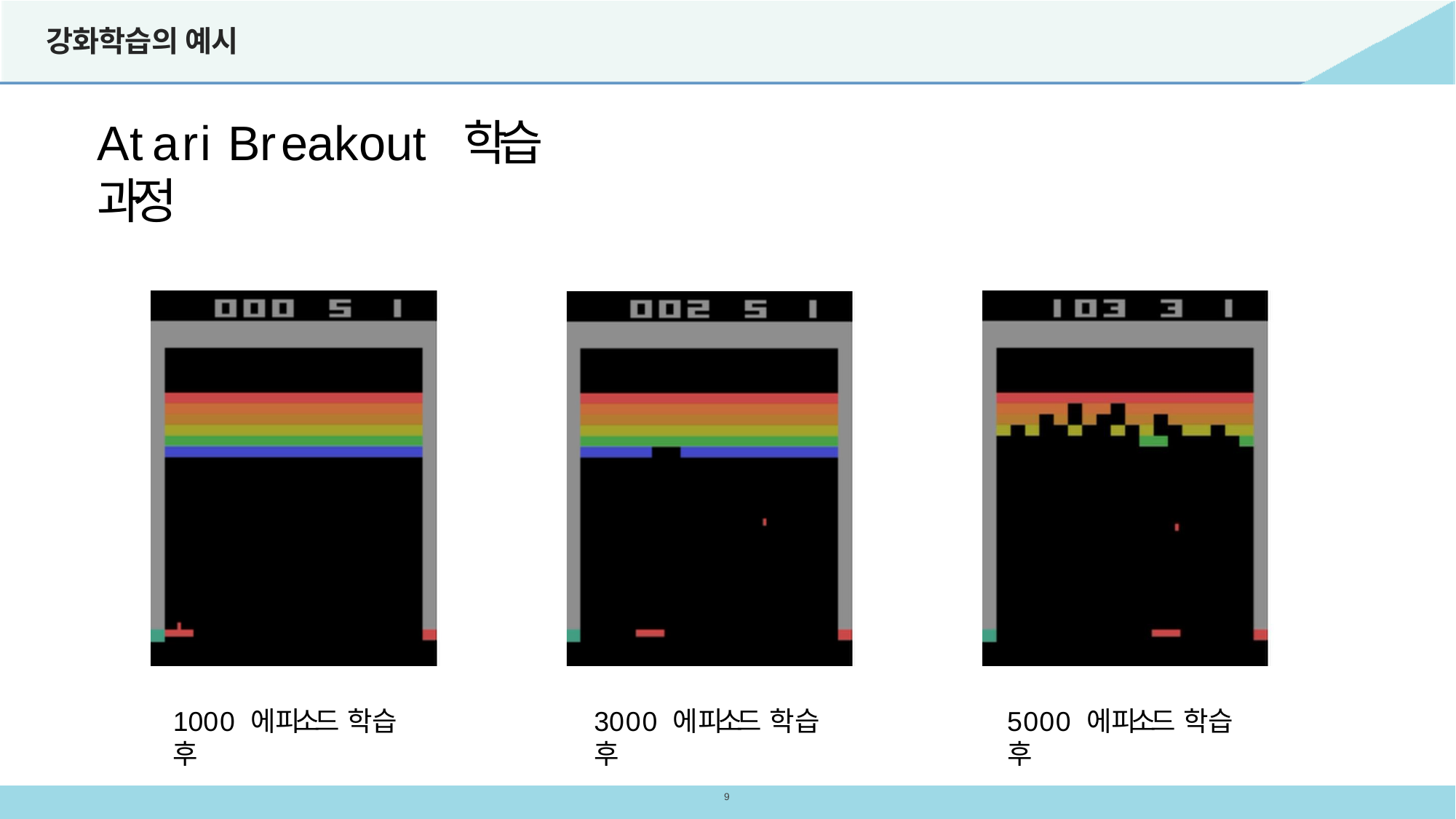

# 강화학습의 예시
Atari Breakout 학습 과정

5000 에피소드 학습 후
1000 에피소드 학습 후
3000 에피소드 학습 후